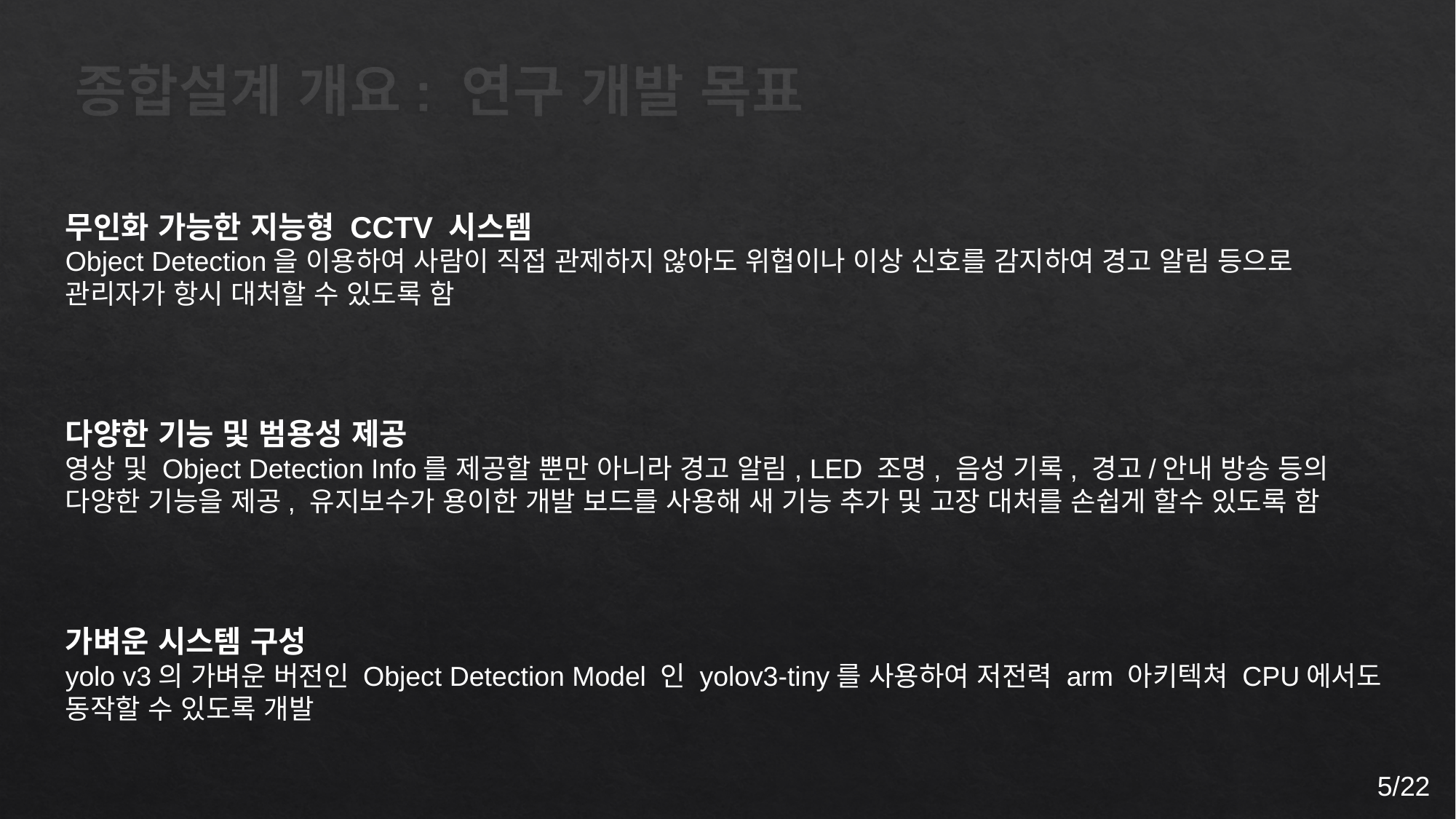

# 종합설계 개요: 연구 개발 목표
무인화 가능한 지능형 CCTV 시스템
Object Detection을 이용하여 사람이 직접 관제하지 않아도 위협이나 이상 신호를 감지하여 경고 알림 등으로 관리자가 항시 대처할 수 있도록 함
다양한 기능 및 범용성 제공
영상 및 Object Detection Info를 제공할 뿐만 아니라 경고 알림, LED 조명, 음성 기록, 경고/안내 방송 등의 다양한 기능을 제공, 유지보수가 용이한 개발 보드를 사용해 새 기능 추가 및 고장 대처를 손쉽게 할수 있도록 함
가벼운 시스템 구성
yolo v3의 가벼운 버전인 Object Detection Model 인 yolov3-tiny를 사용하여 저전력 arm 아키텍쳐 CPU에서도 동작할 수 있도록 개발
5/22